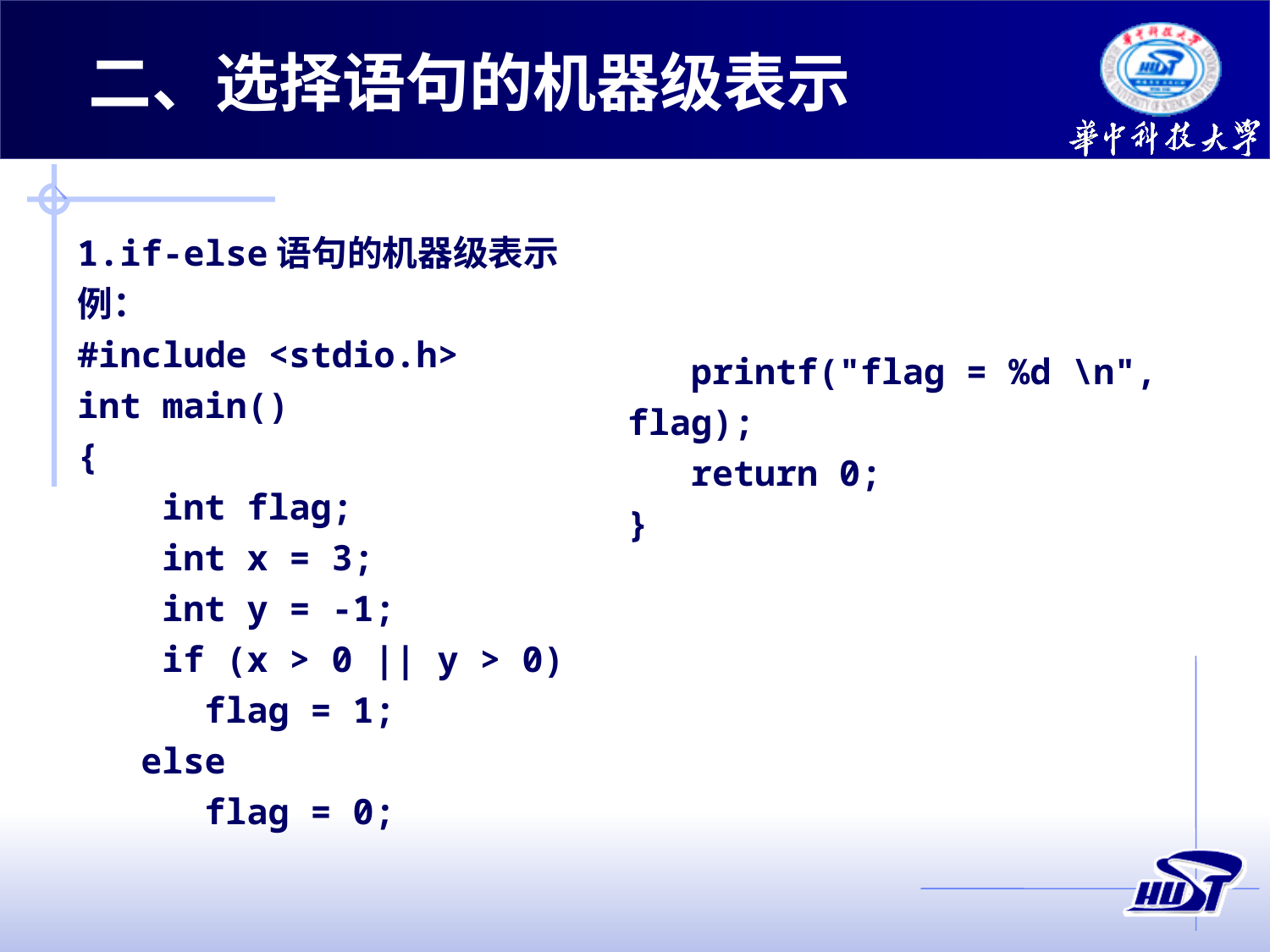

二、选择语句的机器级表示
1.if-else语句的机器级表示
例：
#include <stdio.h>
int main()
{
    int flag;
    int x = 3;
    int y = -1;
    if (x > 0 || y > 0)
flag = 1;
else
flag = 0;

printf("flag = %d \n", flag);
return 0;
}